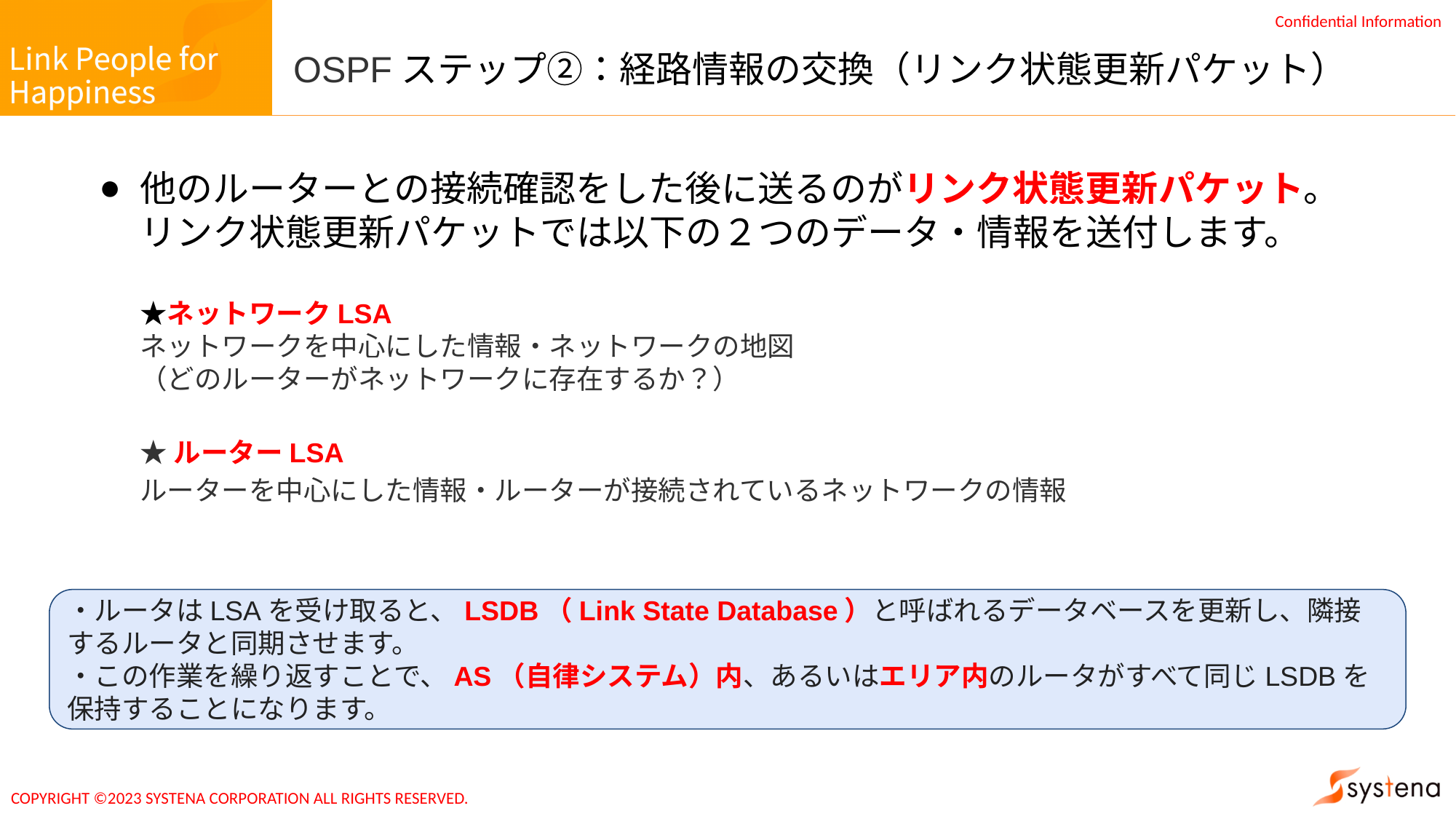

# OSPFステップ②：経路情報の交換（リンク状態更新パケット）
他のルーターとの接続確認をした後に送るのがリンク状態更新パケット。リンク状態更新パケットでは以下の２つのデータ・情報を送付します。
★ネットワークLSA
ネットワークを中心にした情報・ネットワークの地図
（どのルーターがネットワークに存在するか？）
★ルーターLSA
ルーターを中心にした情報・ルーターが接続されているネットワークの情報

・ルータはLSAを受け取ると、LSDB（Link State Database）と呼ばれるデータベースを更新し、隣接するルータと同期させます。
・この作業を繰り返すことで、AS（自律システム）内、あるいはエリア内のルータがすべて同じLSDBを保持することになります。